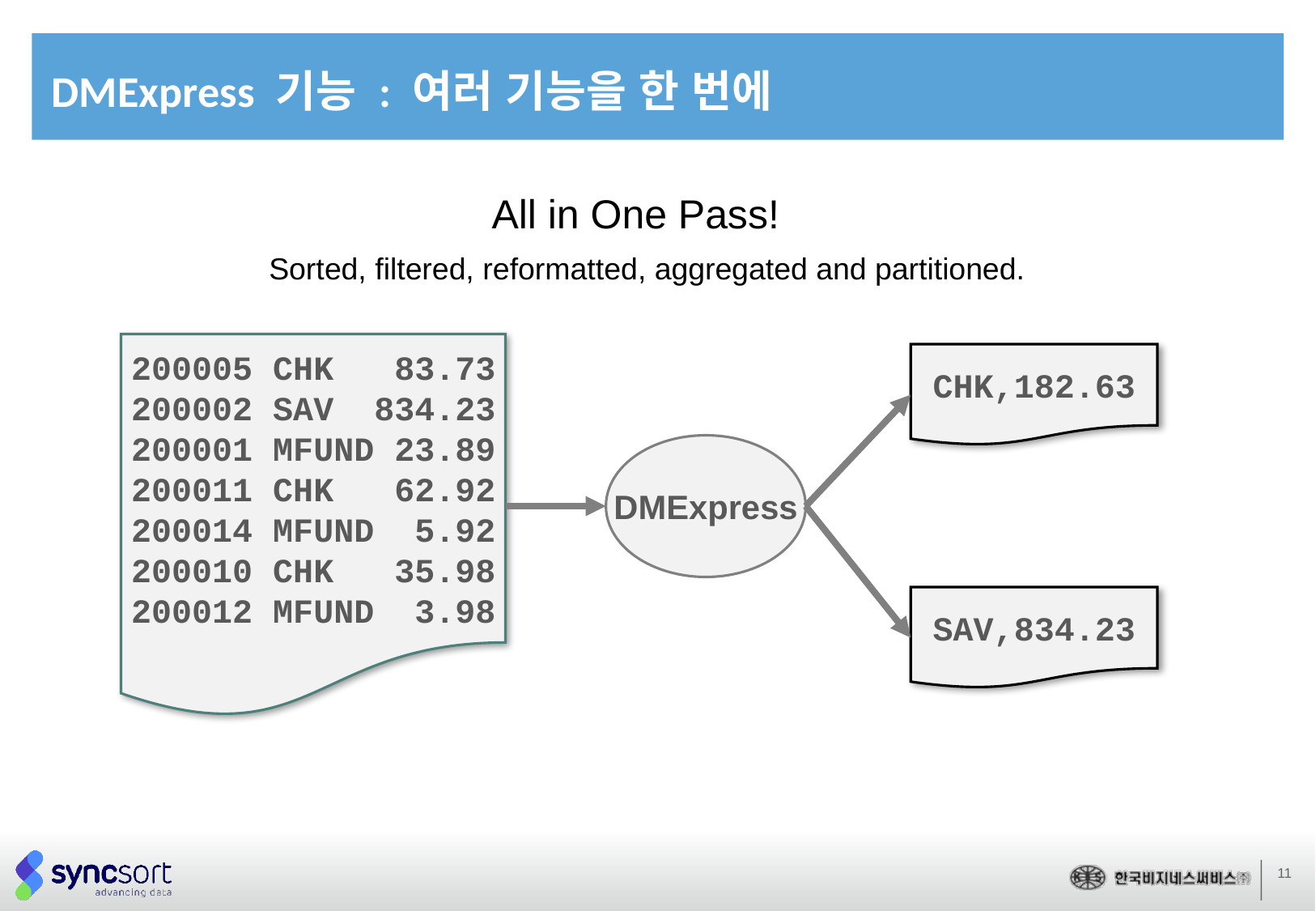

# DMExpress 기능 : 여러 기능을 한 번에
All in One Pass!
Sorted, filtered, reformatted, aggregated and partitioned.

200005 CHK   83.73
200002 SAV  834.23
200001 MFUND 23.89
200011 CHK   62.92
200014 MFUND  5.92
200010 CHK   35.98
200012 MFUND  3.98

CHK,182.63
DMExpress
SAV,834.23